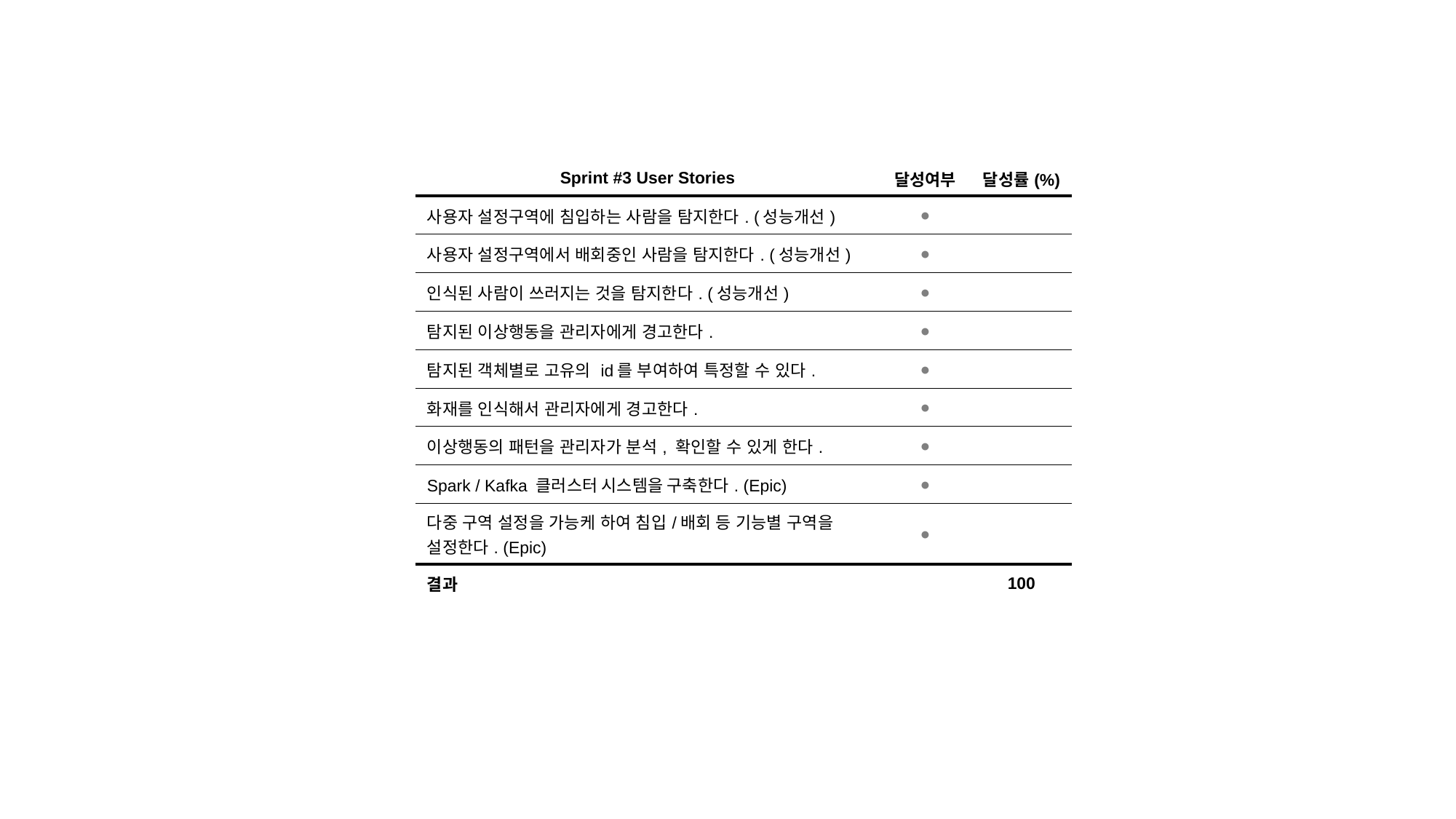

| Sprint #3 User Stories | 달성여부 | 달성률(%) |
| --- | --- | --- |
| 사용자 설정구역에 침입하는 사람을 탐지한다. (성능개선) | ● |  |
| 사용자 설정구역에서 배회중인 사람을 탐지한다. (성능개선) | ● |  |
| 인식된 사람이 쓰러지는 것을 탐지한다. (성능개선) | ● |  |
| 탐지된 이상행동을 관리자에게 경고한다. | ● |  |
| 탐지된 객체별로 고유의 id를 부여하여 특정할 수 있다. | ● |  |
| 화재를 인식해서 관리자에게 경고한다. | ● |  |
| 이상행동의 패턴을 관리자가 분석, 확인할 수 있게 한다. | ● |  |
| Spark / Kafka 클러스터 시스템을 구축한다. (Epic) | ● |  |
| 다중 구역 설정을 가능케 하여 침입/배회 등 기능별 구역을 설정한다. (Epic) | ● |  |
| 결과 |  | 100 |